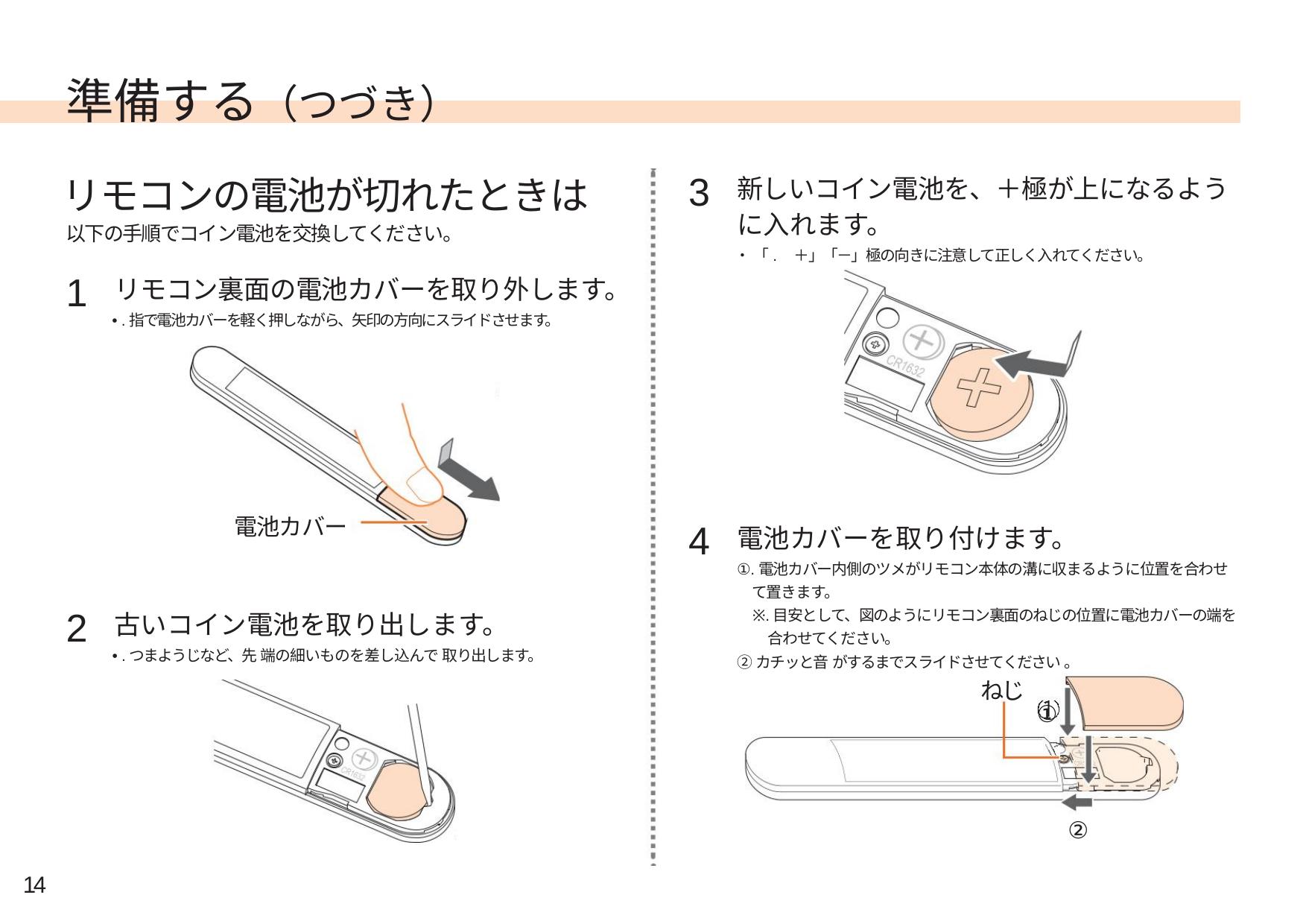

準備する（つづき）

3
4
リモコンの電池が切れたときは
新しいコイン電池を、＋極が上になるよう

に入れます。
以下の手順でコイン電池を交換してください。
•「. ＋」「－」極の向きに注意して正しく入れてください。
1
リモコン裏面の電池カバーを取り外します。
• .指で電池カバーを軽く押しながら、矢印の方向にスライドさせます。

電池カバー
電池カバーを取り付けます。
①.電池カバー内側のツメがリモコン本体の溝に収まるように位置を合わせ
て置きます。
2
古いコイン電池を取り出します。
• .つまようじなど、先 端の細いものを差し込んで 取り出します。
※.目安として、図のようにリモコン裏面のねじの位置に電池カバーの端を
合わせてください。
②カチッと音 がするまでスライドさせてください 。

ねじ
①
②
14